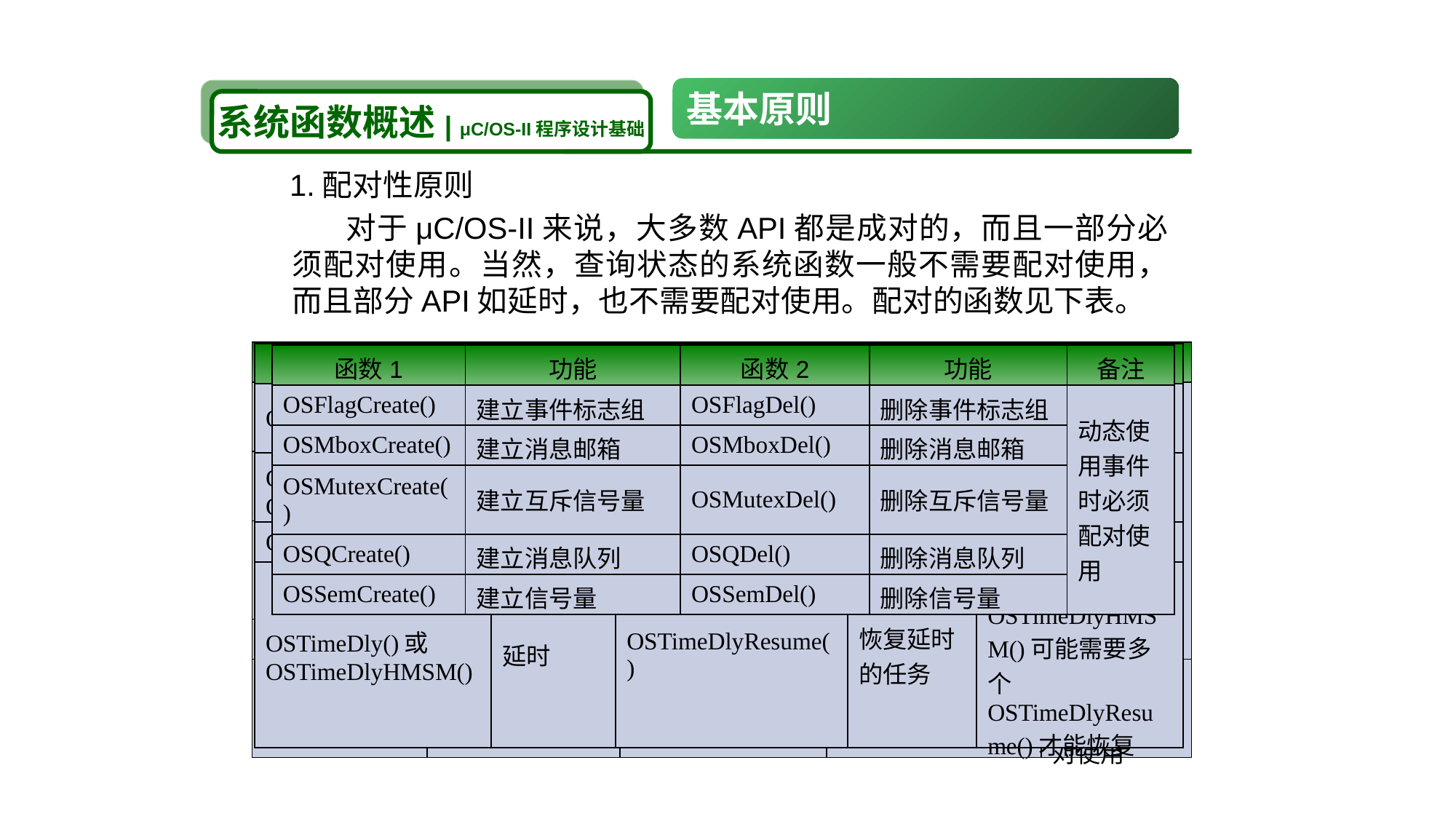

基本原则
系统函数概述| μC/OS-II程序设计基础

1.配对性原则
      对于μC/OS-II来说，大多数API都是成对的，而且一部分必须配对使用。当然，查询状态的系统函数一般不需要配对使用，而且部分API如延时，也不需要配对使用。配对的函数见下表。
| 函数1 | 功能 | 函数2 | 功能 | 备注 |
| --- | --- | --- | --- | --- |
| OSFlagPend() | 等待事件标志组的事件标志位 | OSFlagPost() | 置位或清0事件标志组中的标志 | 不必须配对使用，一般不在同一个任务中（用于资源同步时必须同一个任务中配对使用） |
| OSMboxPend() | 等待消息邮箱中的消息 | OSMboxPost()或 OSMboxPostOpt() | 以不同的方式向消息邮箱发送消息 |  |
| OSQPend() | 等待消息队列中的消息 | OSQPost()或 OSQPostFront()或OSQPostOpt() | 以不同的方式向消息队列发送一条消息 |  |
| OSSemPend() | 等待一个信号量 | OSSemPost() | 发送一个信号量 |  |
| OSMutexPend() | 等待一个互斥信号量 | OSMutexPost() | 释放一个互斥信号量 | 必须在同一个任务中配对使用 |
| 函数1 | 功能 | 函数2 | 功能 | 备注 |
| --- | --- | --- | --- | --- |
| OSMemGet() | 分配一个内存块 | OSMemPut() | 释放一个内存块 | 必须配对使用 |
| OSTaskCreate()或 OSTaskCreateExt() | 建立任务 | OSTaskDel() | 删除任务 | 动态使用任务时必须配对使用 |
| OSTaskSuspend() | 挂起任务 | OSTaskResume() | 恢复任务 | 必须配对使用 |
| OSTimeDly()或 OSTimeDlyHMSM() | 延时 | OSTimeDlyResume() | 恢复延时的任务 | 不必配对使用。OSTimeDlyHMSM()可能需要多个OSTimeDlyResume()才能恢复 |
| 函数1 | 功能 | 函数2 | 功能 | 备注 |
| --- | --- | --- | --- | --- |
| OSFlagCreate() | 建立事件标志组 | OSFlagDel() | 删除事件标志组 | 动态使用事件时必须配对使用 |
| OSMboxCreate() | 建立消息邮箱 | OSMboxDel() | 删除消息邮箱 |  |
| OSMutexCreate() | 建立互斥信号量 | OSMutexDel() | 删除互斥信号量 |  |
| OSQCreate() | 建立消息队列 | OSQDel() | 删除消息队列 |  |
| OSSemCreate() | 建立信号量 | OSSemDel() | 删除信号量 |  |
| 函数1 | 功能 | 函数2 | 功能 | 备注 |
| --- | --- | --- | --- | --- |
| OSTimeGet() | 获得系统时间 | OSTimeSet() | 设置系统时间 | 不必配对使用 |
| OSIntEnter() | 进入中断处理 | OSIntExit() | 退出中断处理 | 必须在中断服务程序中配对使用 |
| OSSchedLock() | 给调度器上锁 | OSSchedUnlock() | 给调度调度 | 必须在一个任务中配对使用 |
| OS\_ENTER\_CRITICAL() | 进入临界区 | OS\_EXIT\_CRITICAL() | 退出临界区 | 必须在一个任务或中断中配对使用 |